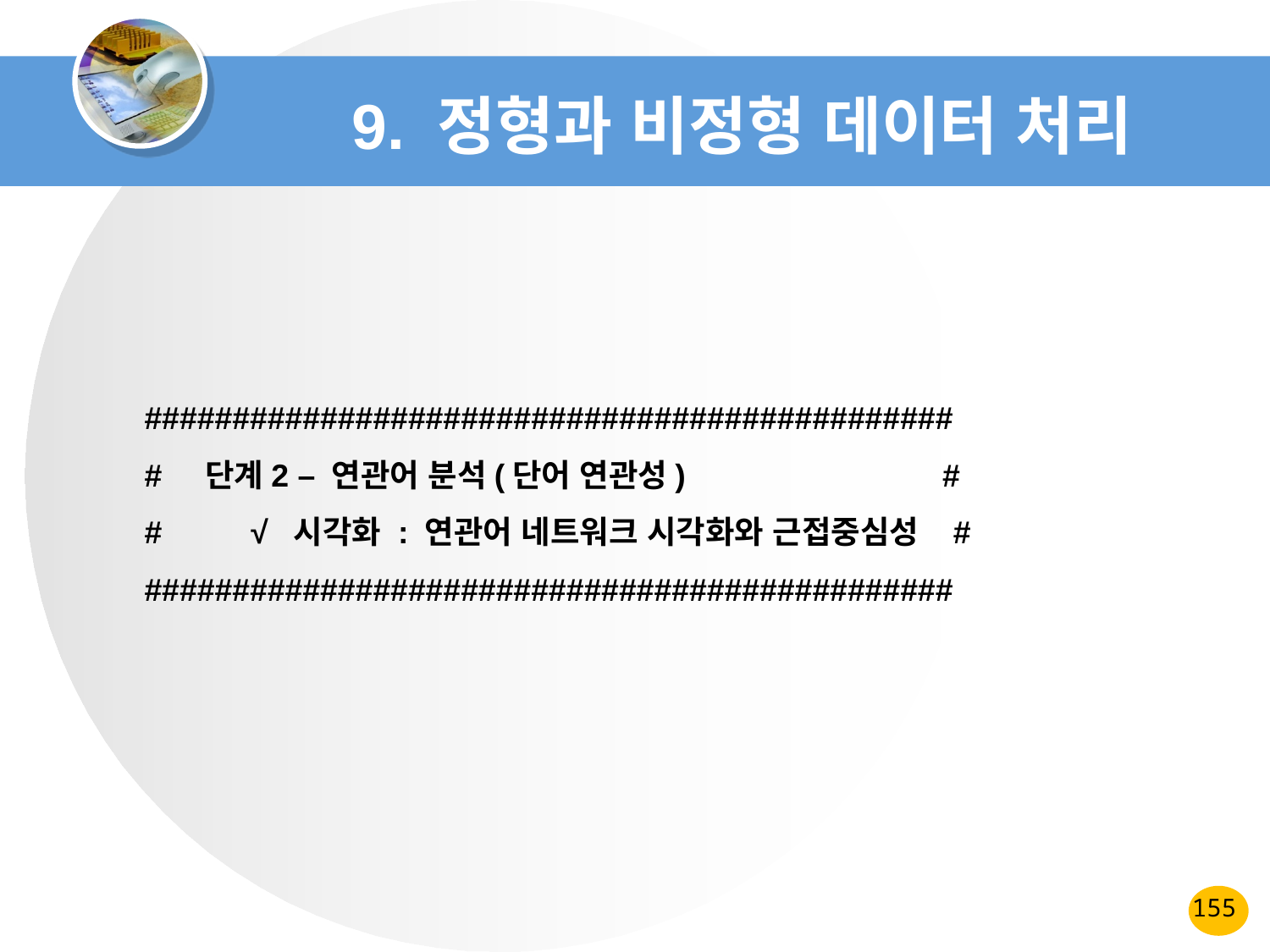

# 9. 정형과 비정형 데이터 처리
##############################################
#    단계2 – 연관어 분석(단어 연관성)                             #
#          √  시각화 : 연관어 네트워크 시각화와 근접중심성   #
##############################################
155